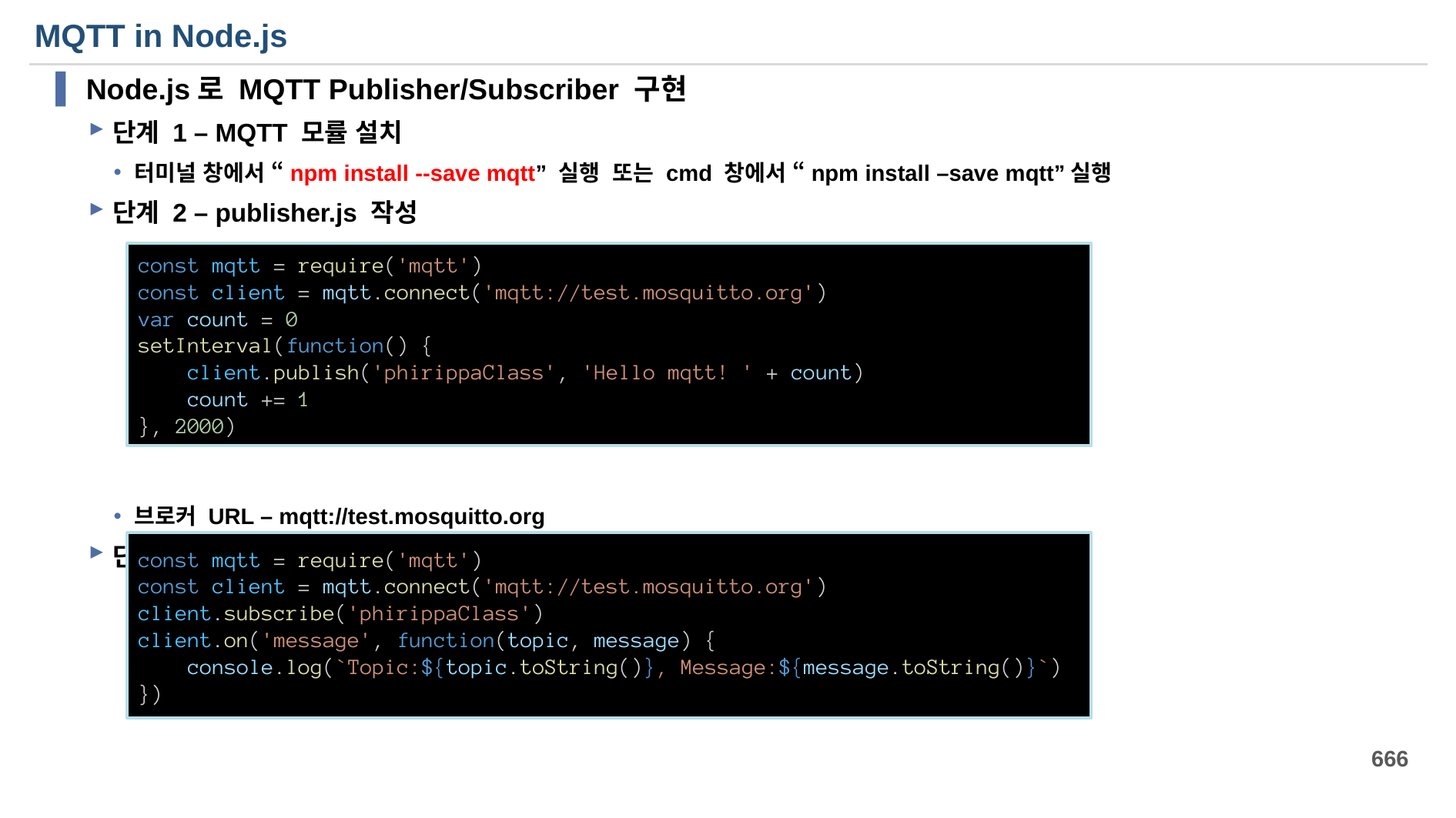

# MQTT in Node.js
Node.js로 MQTT Publisher/Subscriber 구현
단계 1 – MQTT 모률 설치
터미널 창에서 “npm install --save mqtt” 실행  또는 cmd 창에서 “npm install –save mqtt”실행
단계 2 – publisher.js 작성

브로커 URL – mqtt://test.mosquitto.org
단계 3 – subscriber.js 작성

const mqtt = require('mqtt')
const client = mqtt.connect('mqtt://test.mosquitto.org')
var count = 0
setInterval(function() {
    client.publish('phirippaClass', 'Hello mqtt! ' + count)
    count += 1
}, 2000)
const mqtt = require('mqtt')
const client = mqtt.connect('mqtt://test.mosquitto.org')
client.subscribe('phirippaClass')
client.on('message', function(topic, message) {
    console.log(`Topic:${topic.toString()}, Message:${message.toString()}`)
})
666